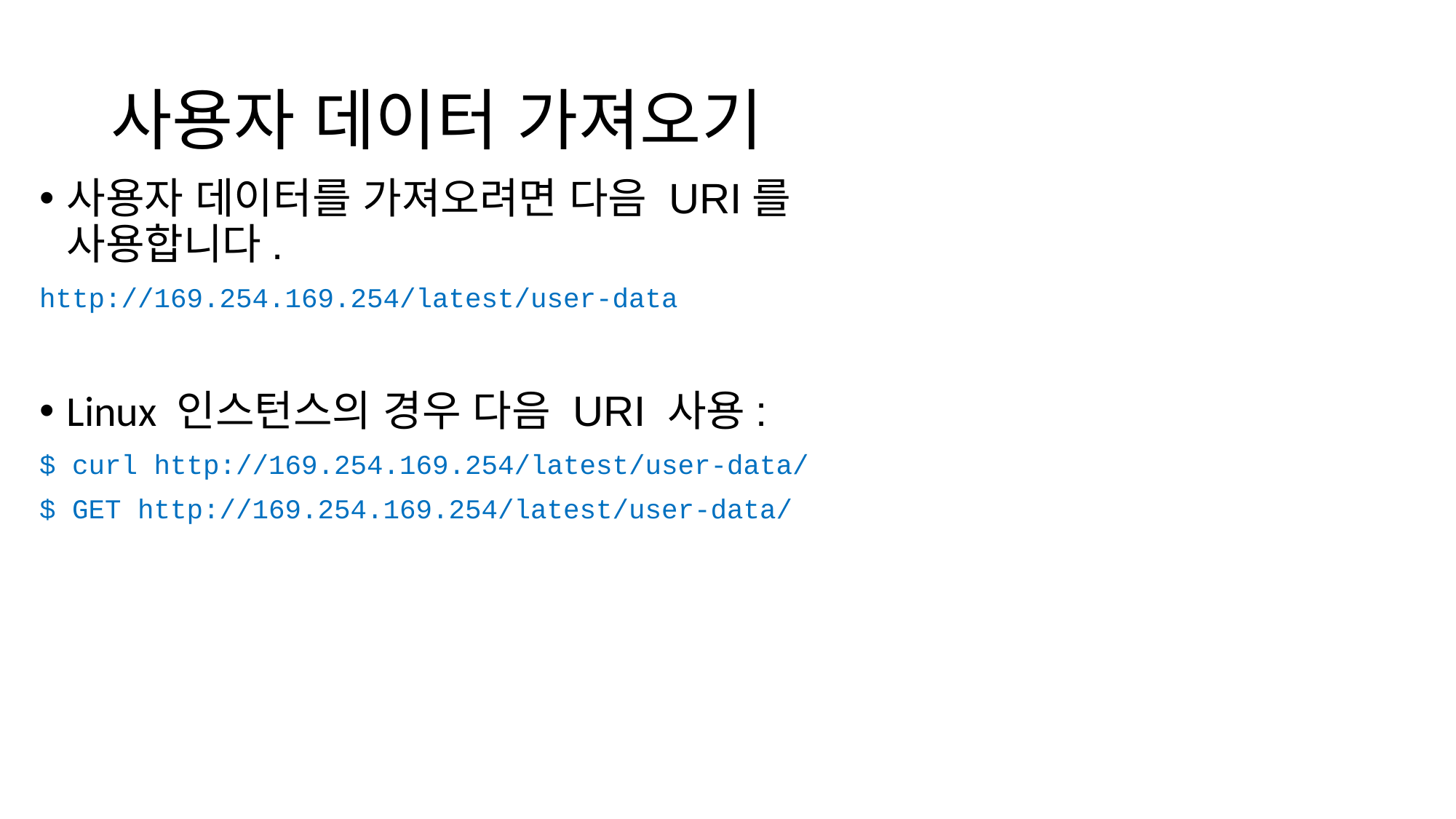

# 사용자 데이터 가져오기
사용자 데이터를 가져오려면 다음 URI를 사용합니다.
http://169.254.169.254/latest/user-data

Linux 인스턴스의 경우 다음 URI 사용:
$ curl http://169.254.169.254/latest/user-data/
$ GET http://169.254.169.254/latest/user-data/